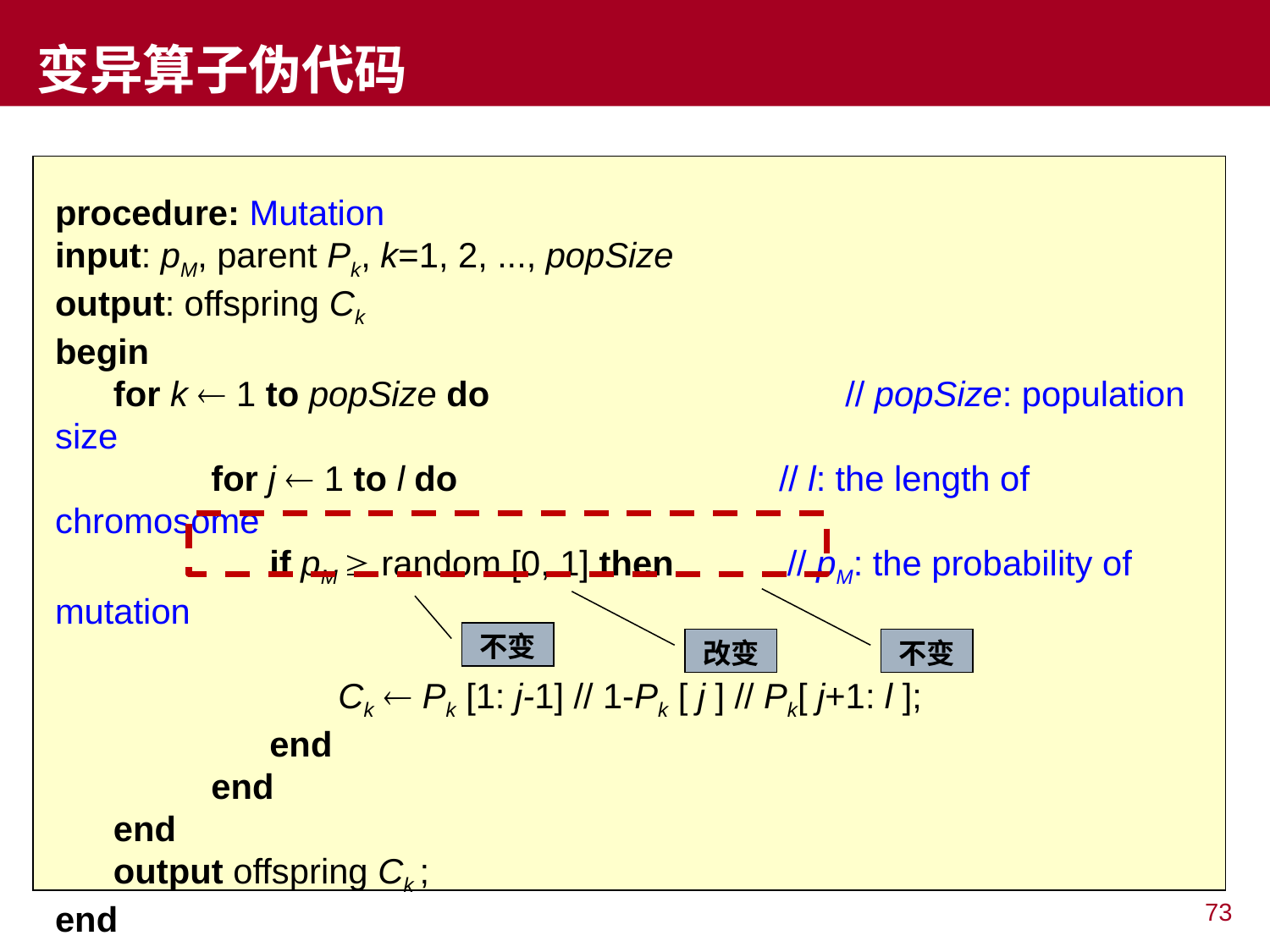

# 变异算子伪代码

procedure: Mutation
input: pM, parent Pk, k=1, 2, ..., popSize
output: offspring Ck
begin
      for k ← 1 to popSize do	                             // popSize: population size
	   for j ← 1 to l do                                 // l: the length of chromosome
	         if pM ≥ random [0, 1] then	          // pM: the probability of mutation

		   Ck ← Pk [1: j-1] // 1-Pk [ j ] // Pk[ j+1: l ];
	         end
	   end
      end
      output offspring Ck ;
end

不变
改变
不变
73